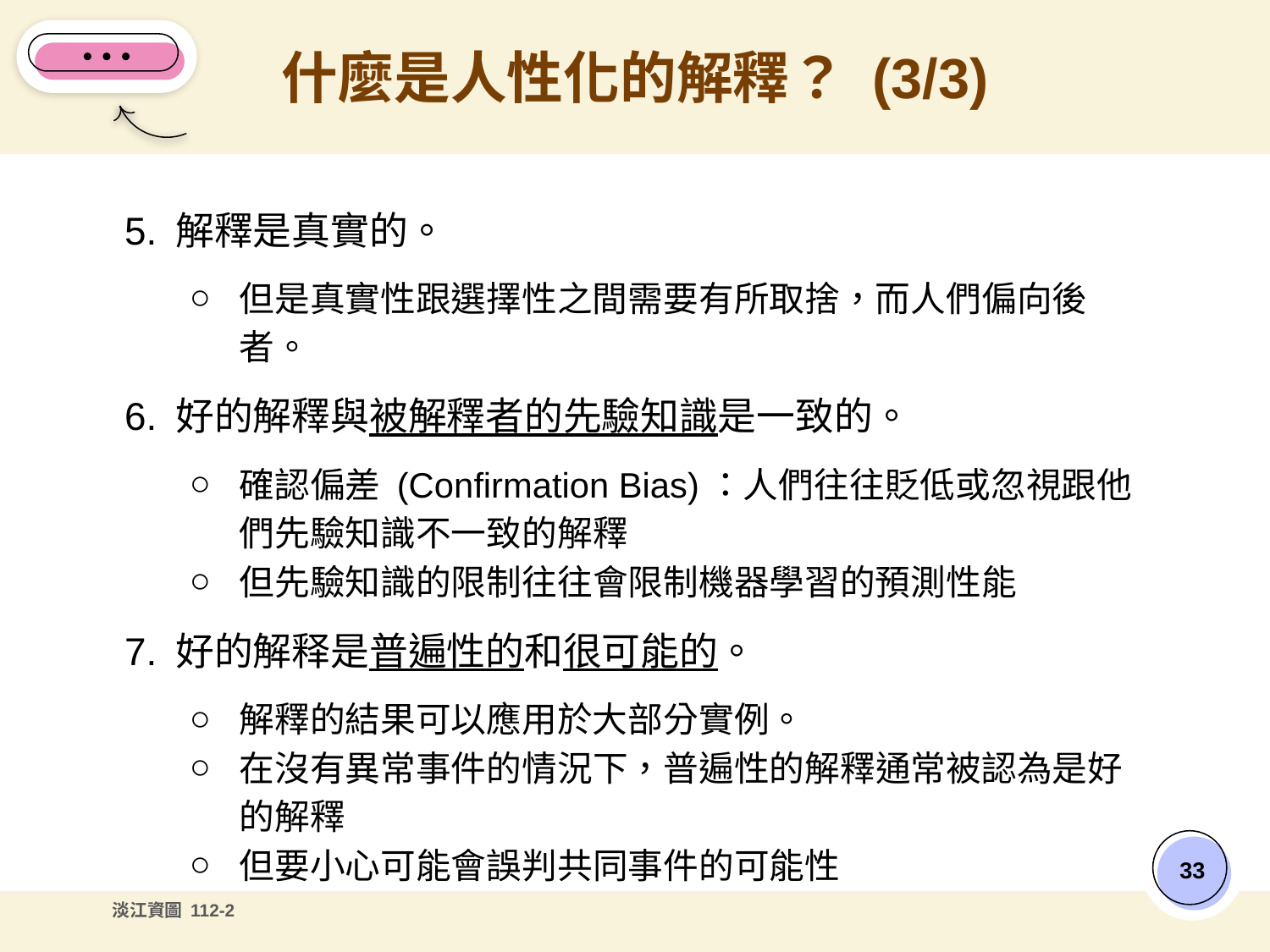

# 什麼是人性化的解釋？ (3/3)
解釋是真實的。
但是真實性跟選擇性之間需要有所取捨，而人們偏向後者。
好的解釋與被解釋者的先驗知識是一致的。
確認偏差 (Confirmation Bias)：人們往往貶低或忽視跟他們先驗知識不一致的解釋
但先驗知識的限制往往會限制機器學習的預測性能
好的解释是普遍性的和很可能的。
解釋的結果可以應用於大部分實例。
在沒有異常事件的情況下，普遍性的解釋通常被認為是好的解釋
但要小心可能會誤判共同事件的可能性
33